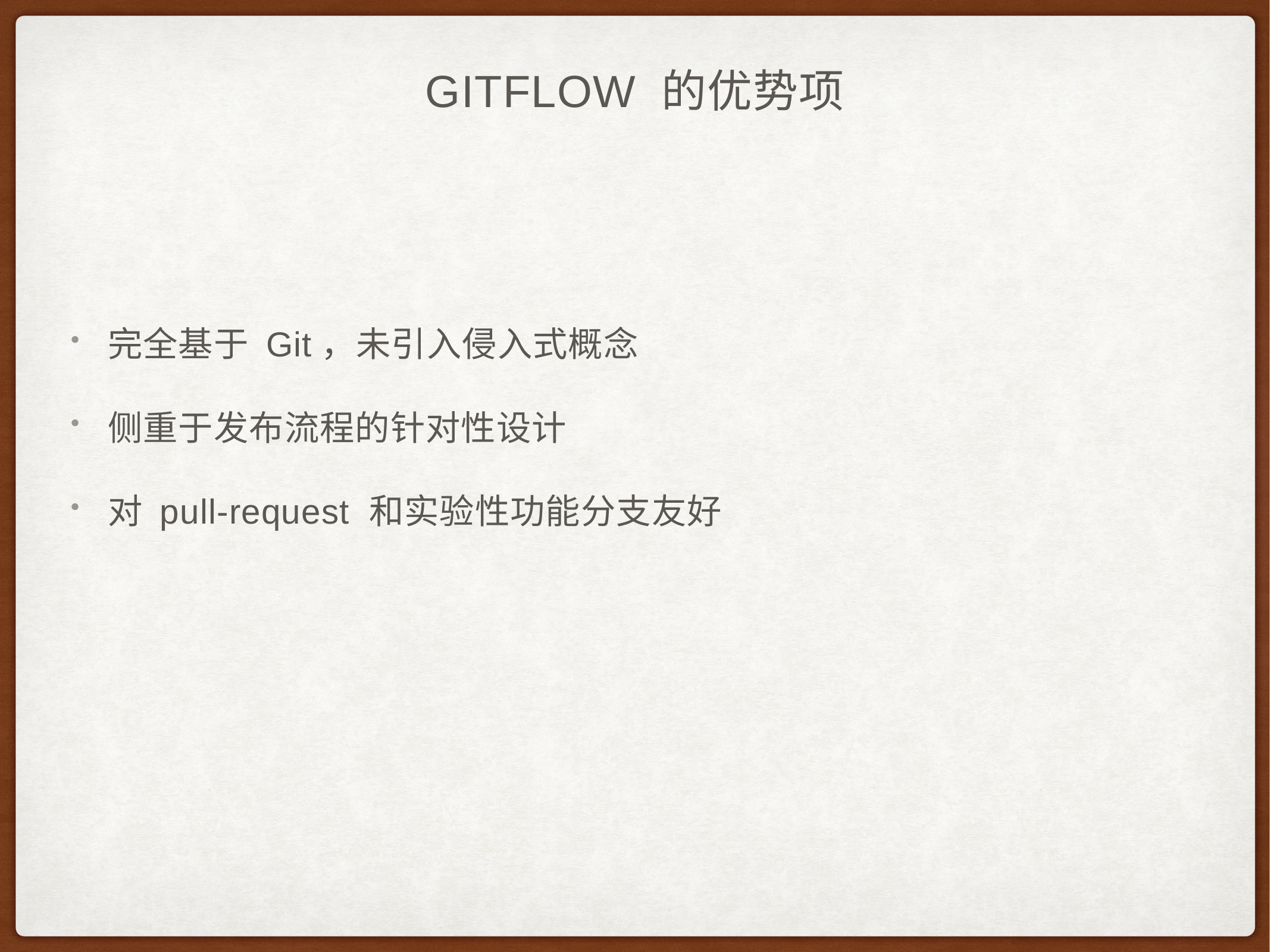

# GitFlow 的优势项

完全基于 Git，未引入侵入式概念
侧重于发布流程的针对性设计
对 pull-request 和实验性功能分支友好